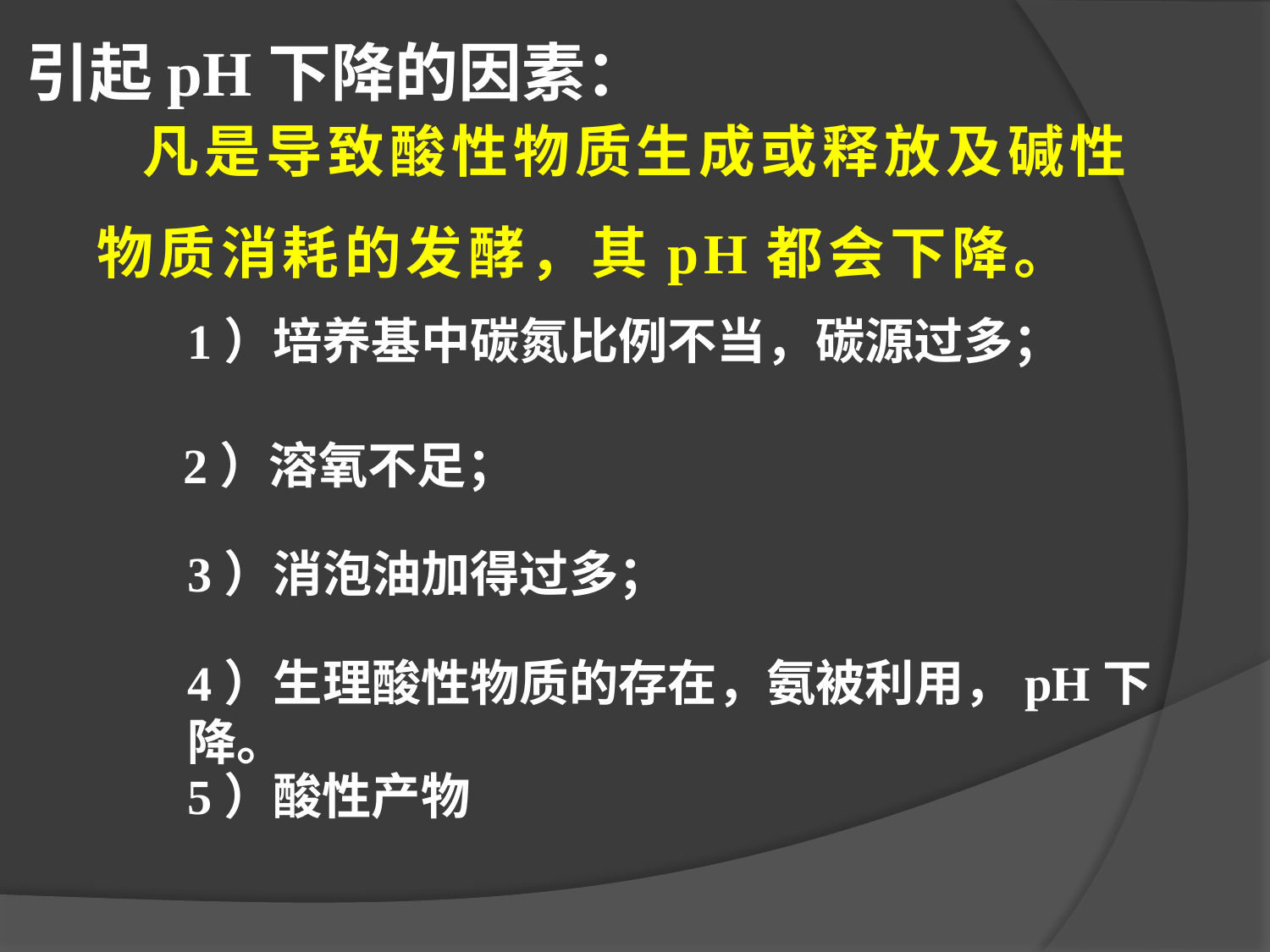

引起pH下降的因素：
  凡是导致酸性物质生成或释放及碱性物质消耗的发酵，其pH都会下降。
1）培养基中碳氮比例不当，碳源过多；
2）溶氧不足；
3）消泡油加得过多；
4）生理酸性物质的存在，氨被利用，pH下降。
5）酸性产物